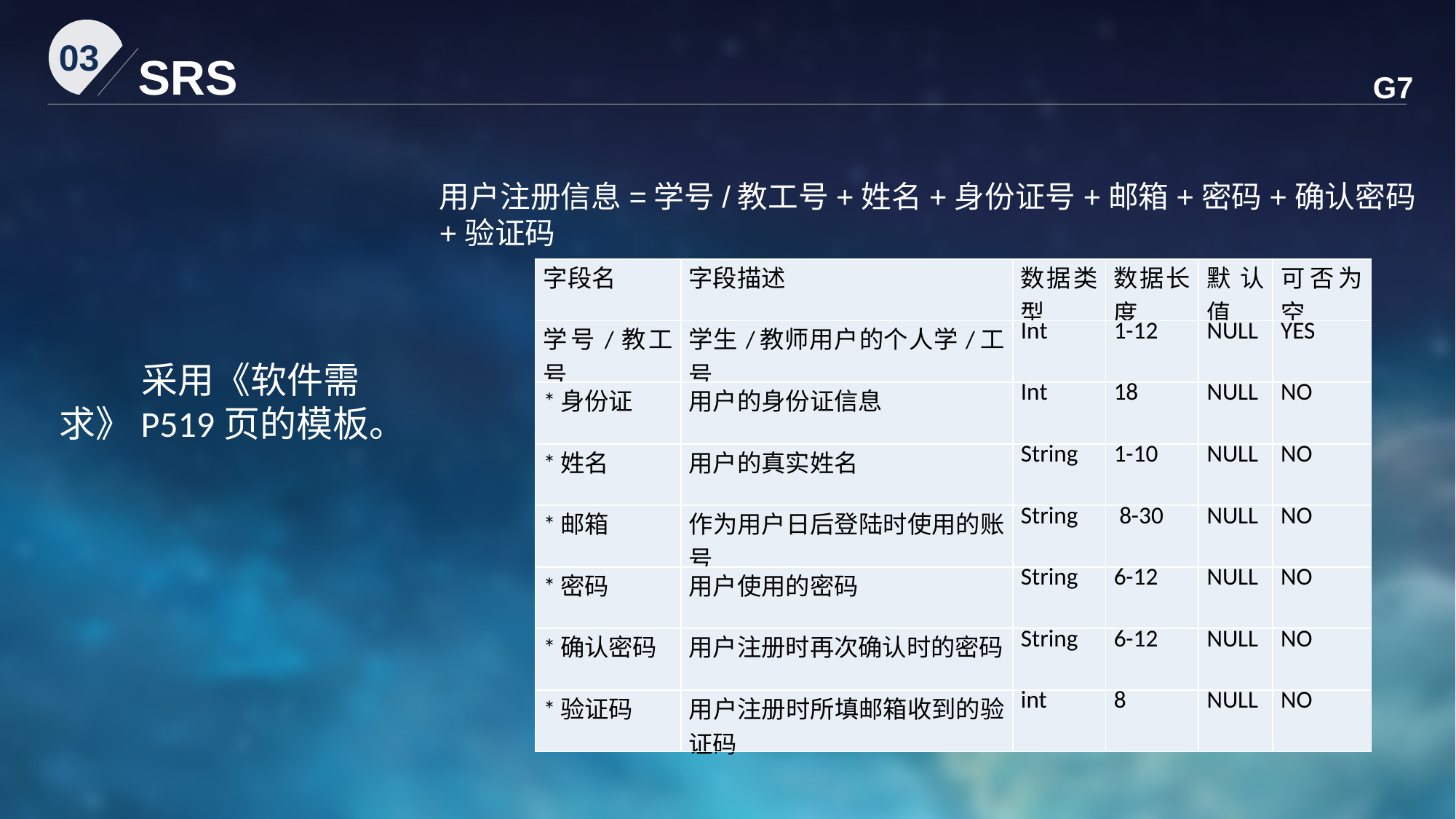

03
SRS
G7
用户注册信息=学号/教工号+姓名+身份证号+邮箱+密码+确认密码+验证码
| 字段名 | 字段描述 | 数据类型 | 数据长度 | 默认值 | 可否为空 |
| --- | --- | --- | --- | --- | --- |
| 学号/教工号 | 学生/教师用户的个人学/工号 | Int | 1-12 | NULL | YES |
| \*身份证 | 用户的身份证信息 | Int | 18 | NULL | NO |
| \*姓名 | 用户的真实姓名 | String | 1-10 | NULL | NO |
| \*邮箱 | 作为用户日后登陆时使用的账号 | String | 8-30 | NULL | NO |
| \*密码 | 用户使用的密码 | String | 6-12 | NULL | NO |
| \*确认密码 | 用户注册时再次确认时的密码 | String | 6-12 | NULL | NO |
| \*验证码 | 用户注册时所填邮箱收到的验证码 | int | 8 | NULL | NO |
         采用《软件需求》P519页的模板。